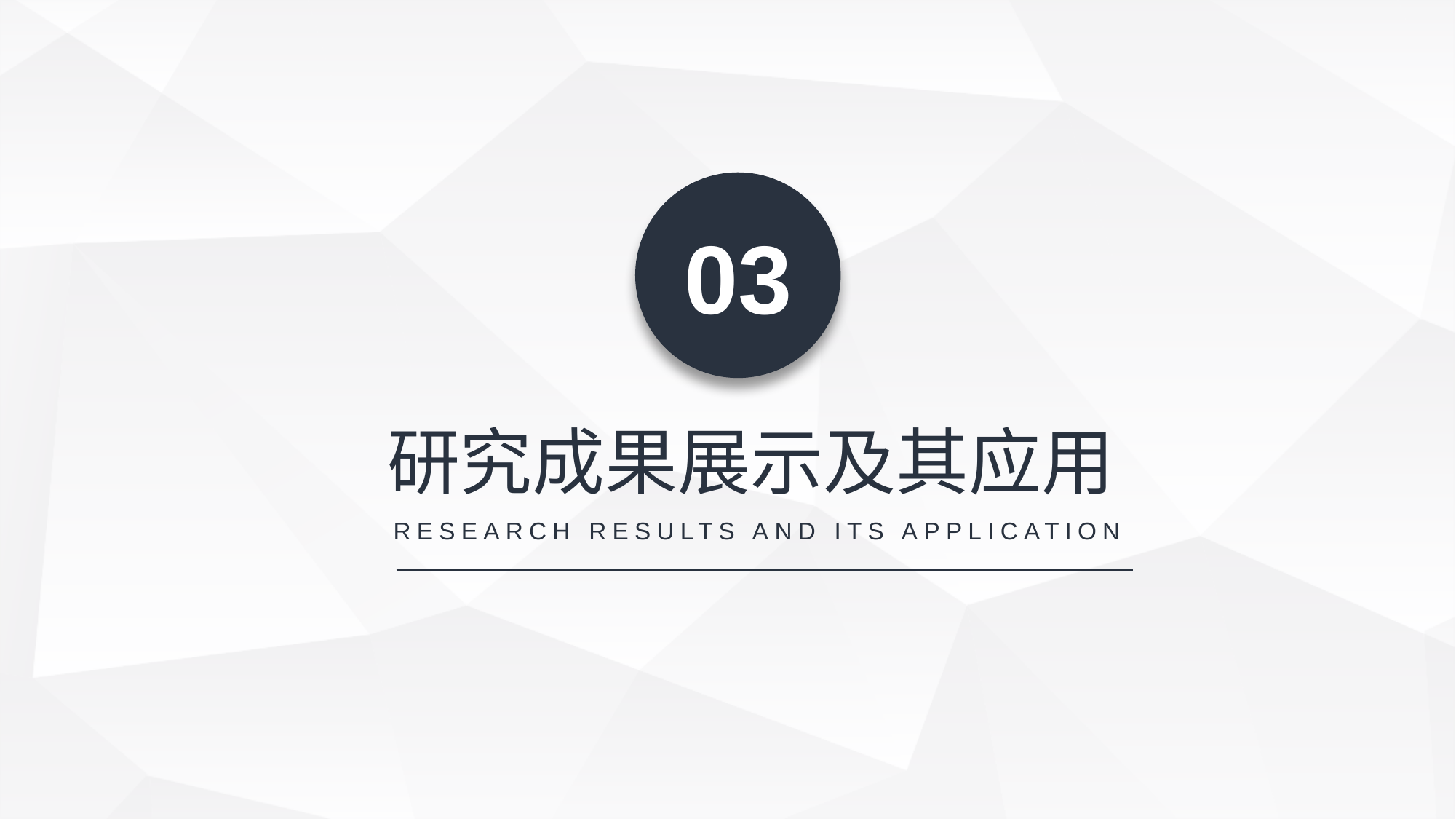

03
研究成果展示及其应用
RESEARCH RESULTS AND ITS APPLICATION